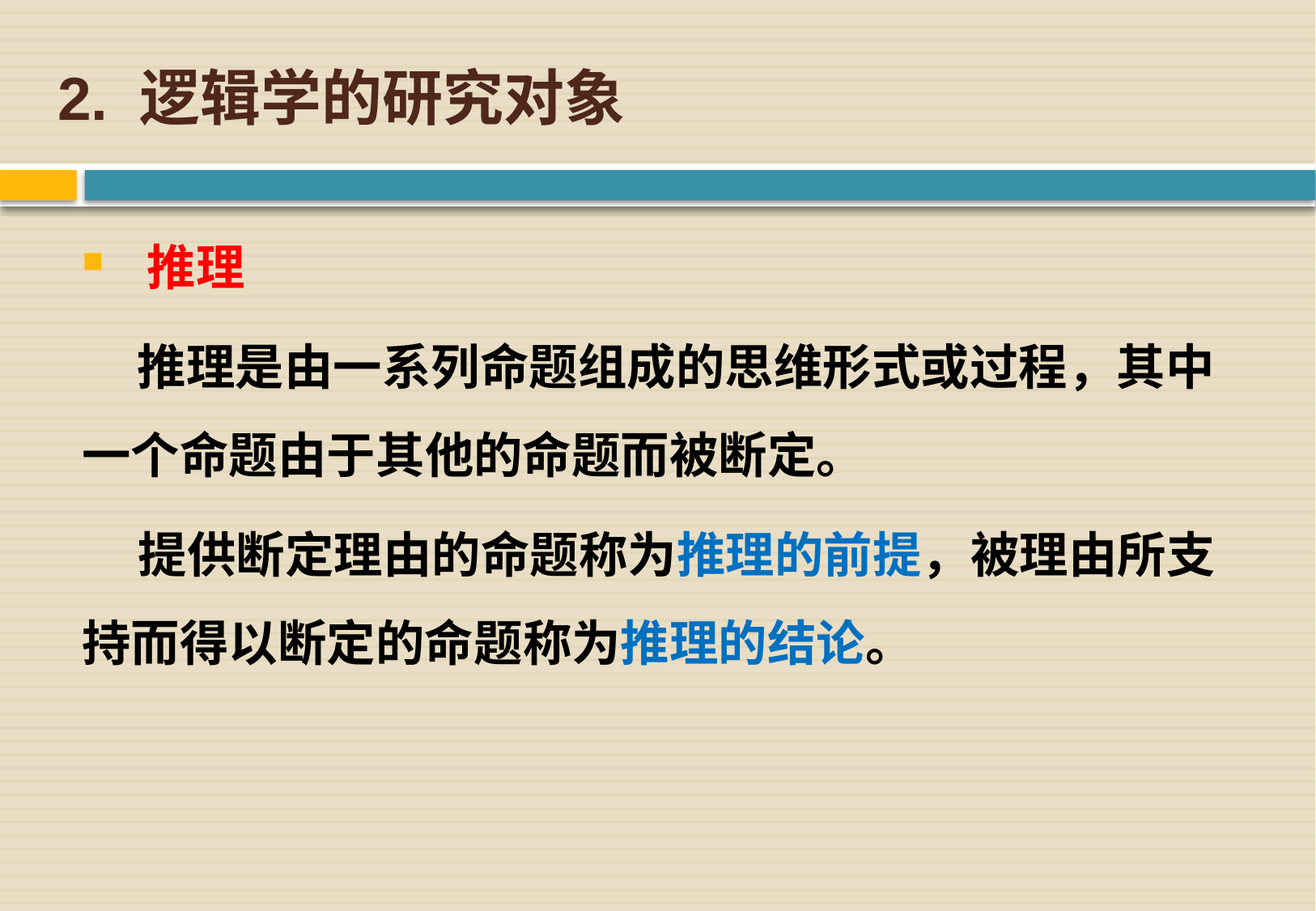

# 2. 逻辑学的研究对象
 推理
    推理是由一系列命题组成的思维形式或过程，其中一个命题由于其他的命题而被断定。
    提供断定理由的命题称为推理的前提，被理由所支持而得以断定的命题称为推理的结论。